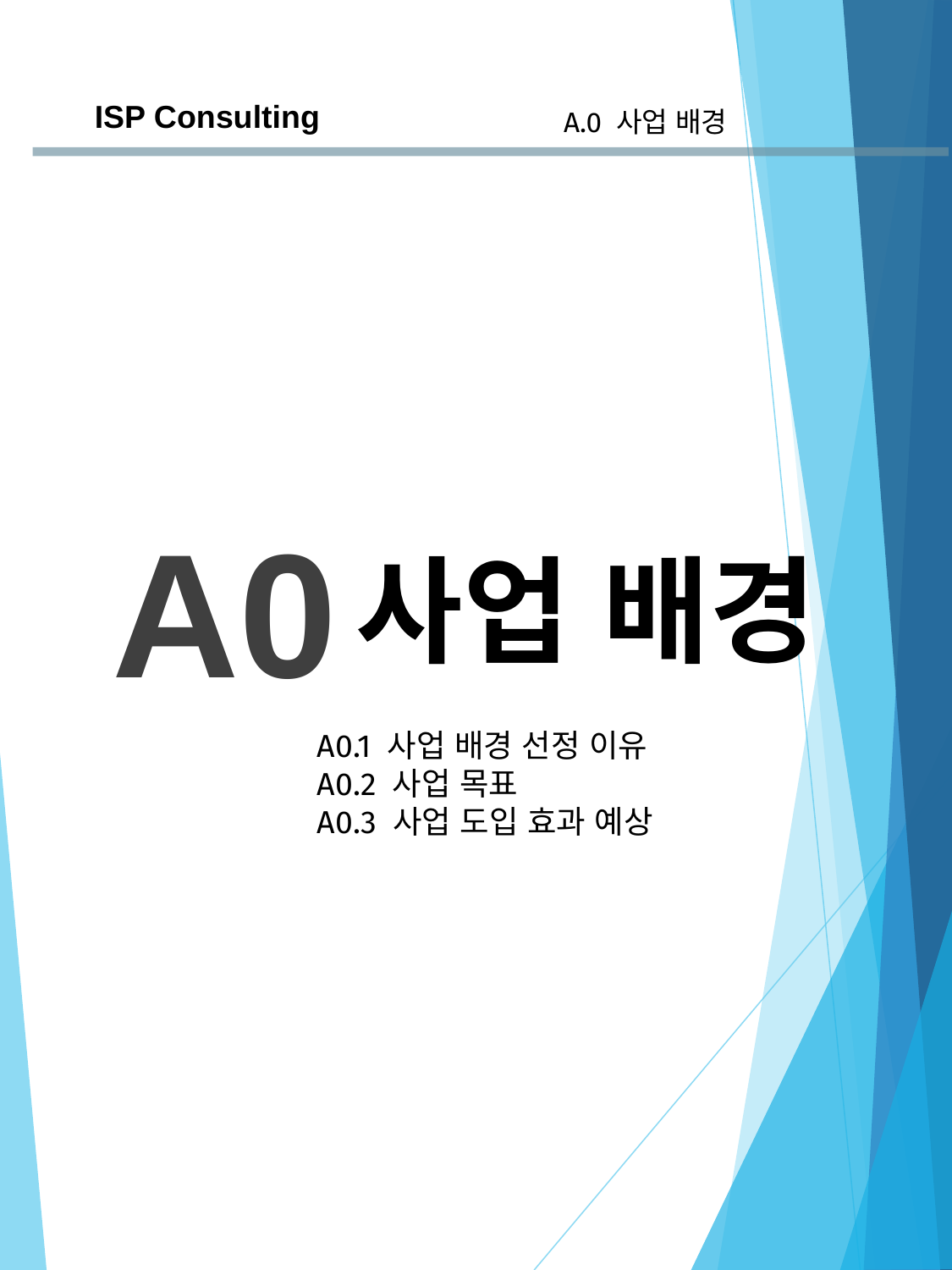

ISP Consulting
A.0 사업 배경
A0
 사업 배경
A0.1 사업 배경 선정 이유
A0.2 사업 목표
A0.3 사업 도입 효과 예상